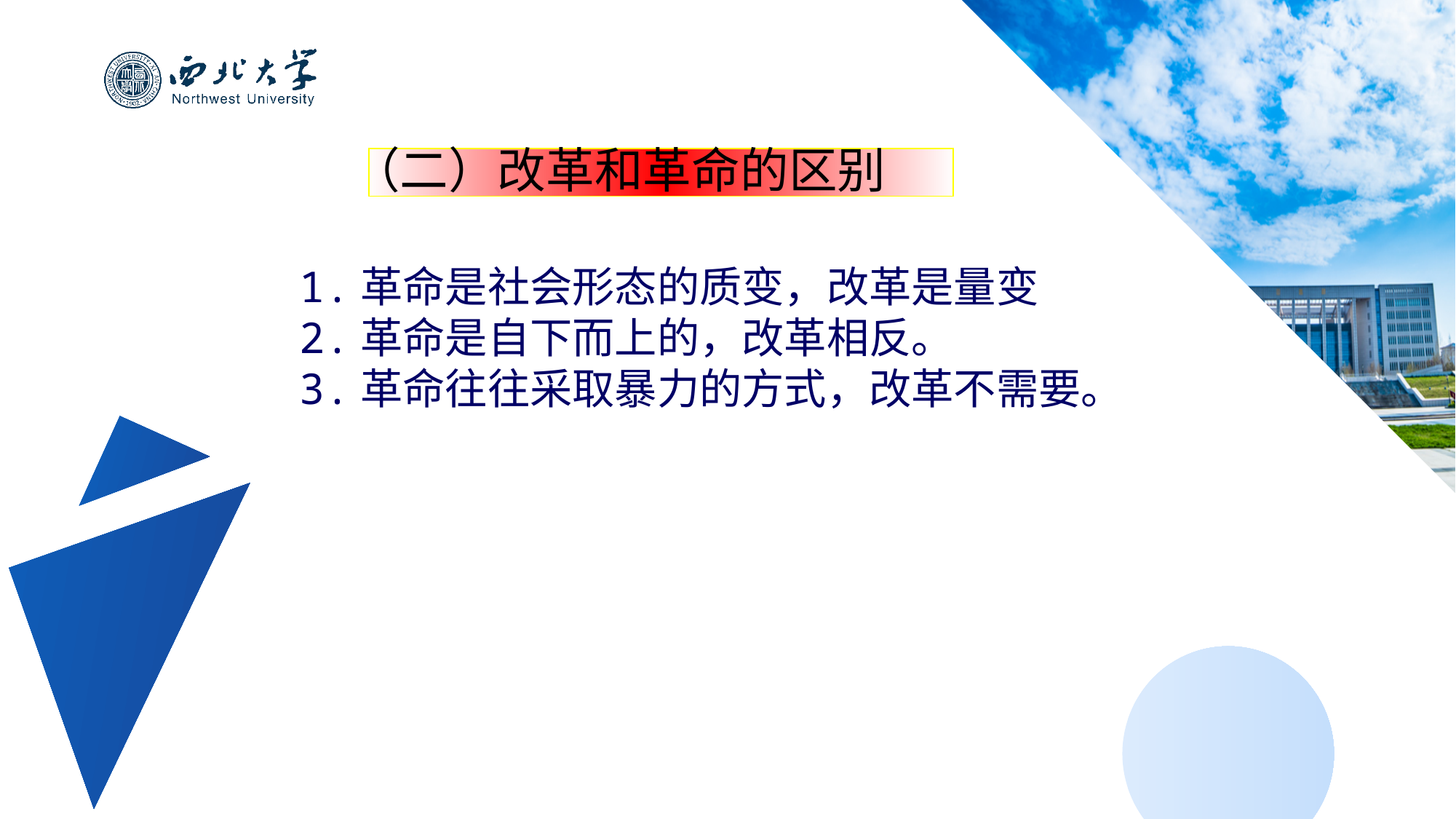

（二）改革和革命的区别

1.革命是社会形态的质变，改革是量变
2.革命是自下而上的，改革相反。
3.革命往往采取暴力的方式，改革不需要。